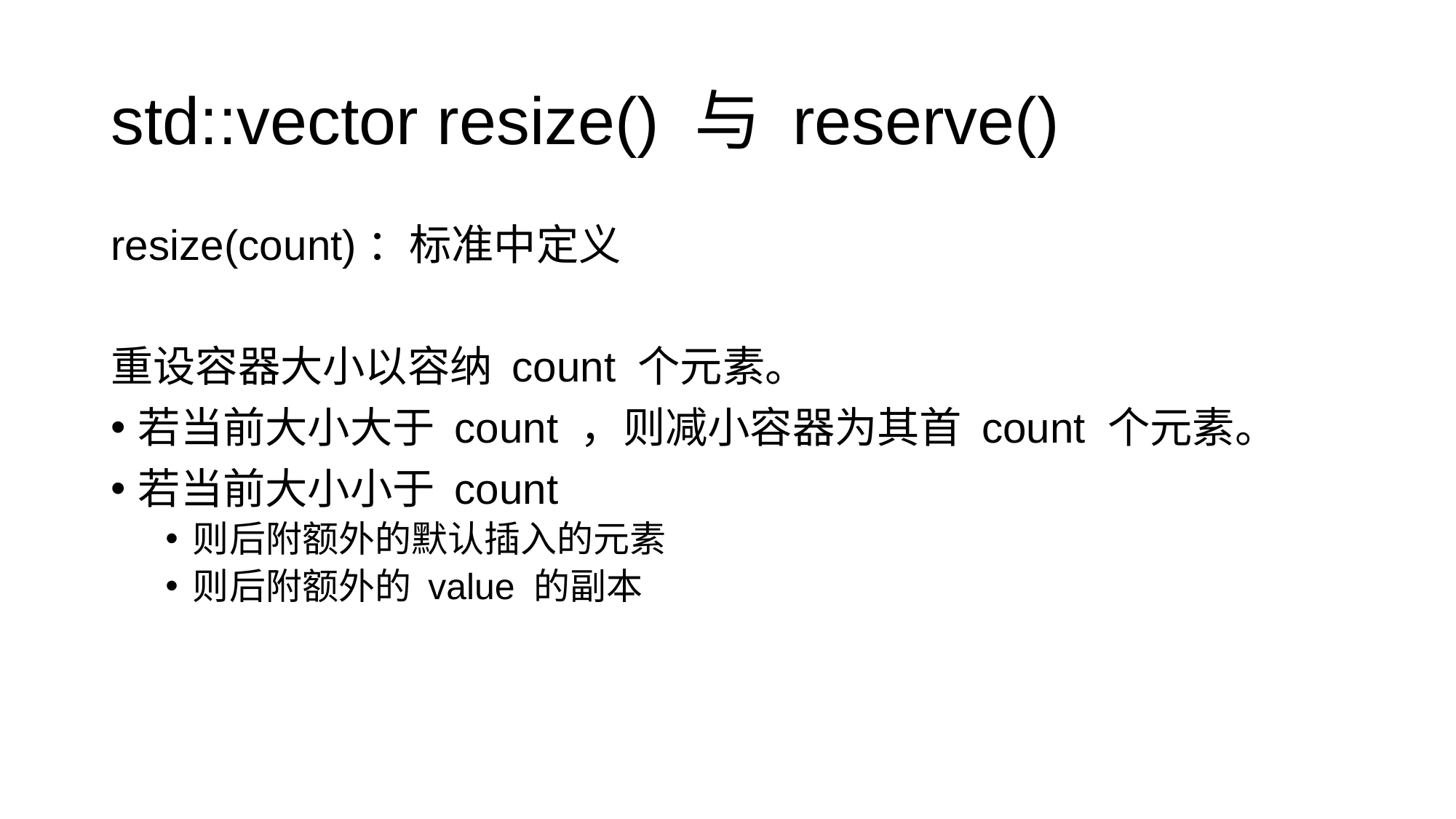

# std::vector resize() 与 reserve()
resize(count)：标准中定义

重设容器大小以容纳 count 个元素。
若当前大小大于 count ，则减小容器为其首 count 个元素。
若当前大小小于 count
则后附额外的默认插入的元素
则后附额外的 value 的副本